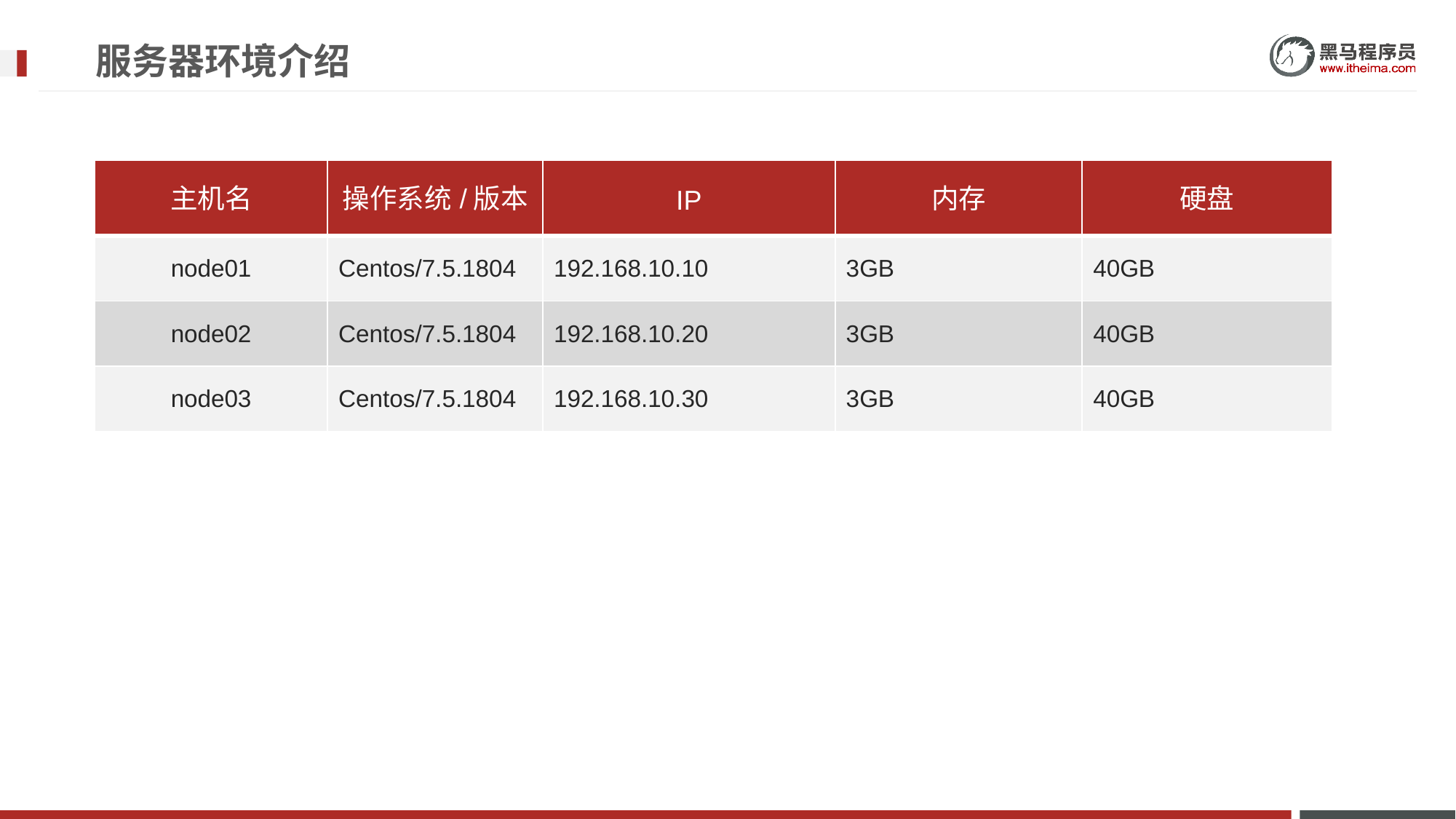

# 服务器环境介绍
| 主机名 | 操作系统/版本 | IP | 内存 | 硬盘 |
| --- | --- | --- | --- | --- |
| node01 | Centos/7.5.1804 | 192.168.10.10 | 3GB | 40GB |
| node02 | Centos/7.5.1804 | 192.168.10.20 | 3GB | 40GB |
| node03 | Centos/7.5.1804 | 192.168.10.30 | 3GB | 40GB |